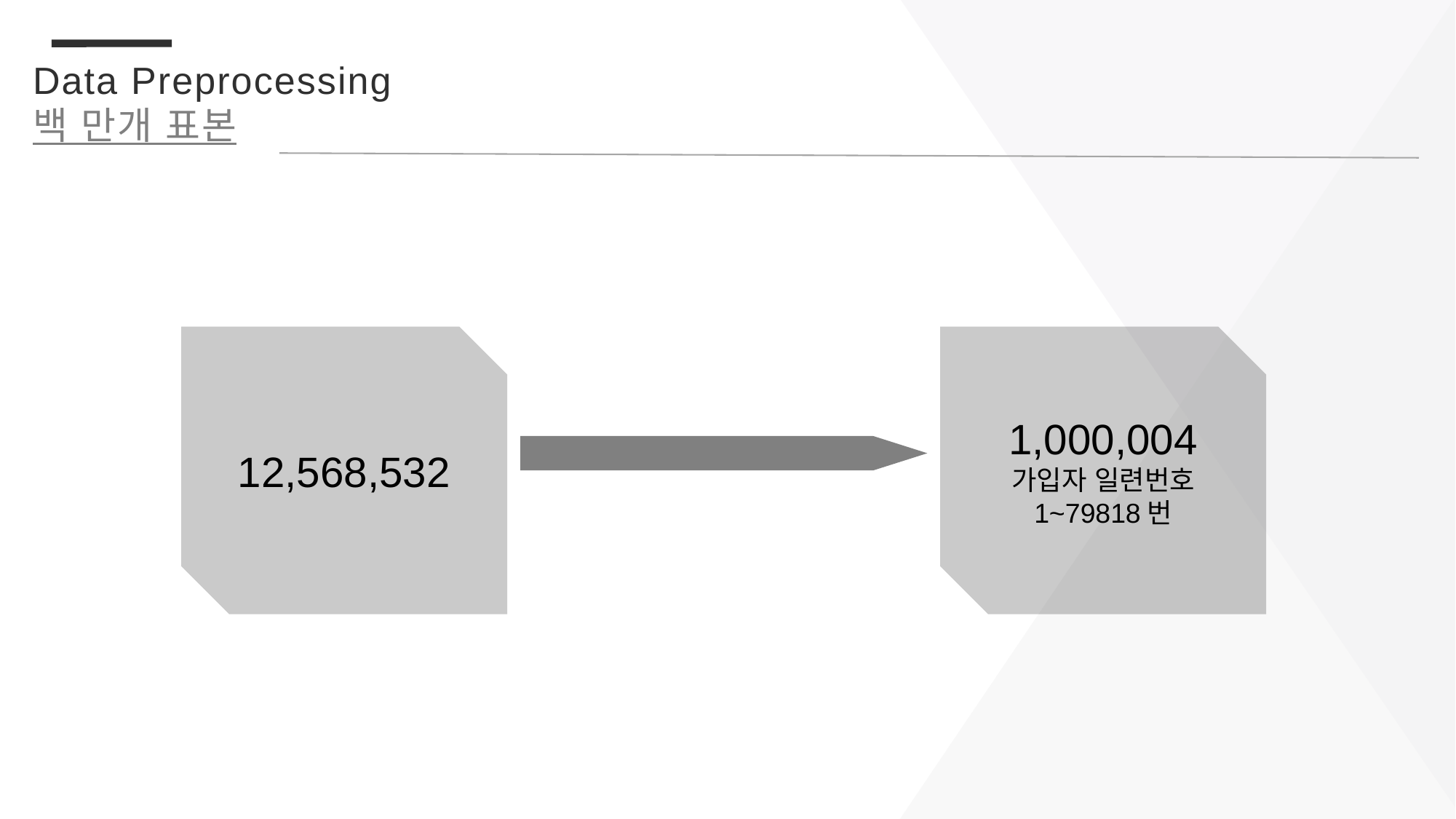

Data Preprocessing
백 만개 표본
12,568,532
1,000,004
가입자 일련번호 1~79818번